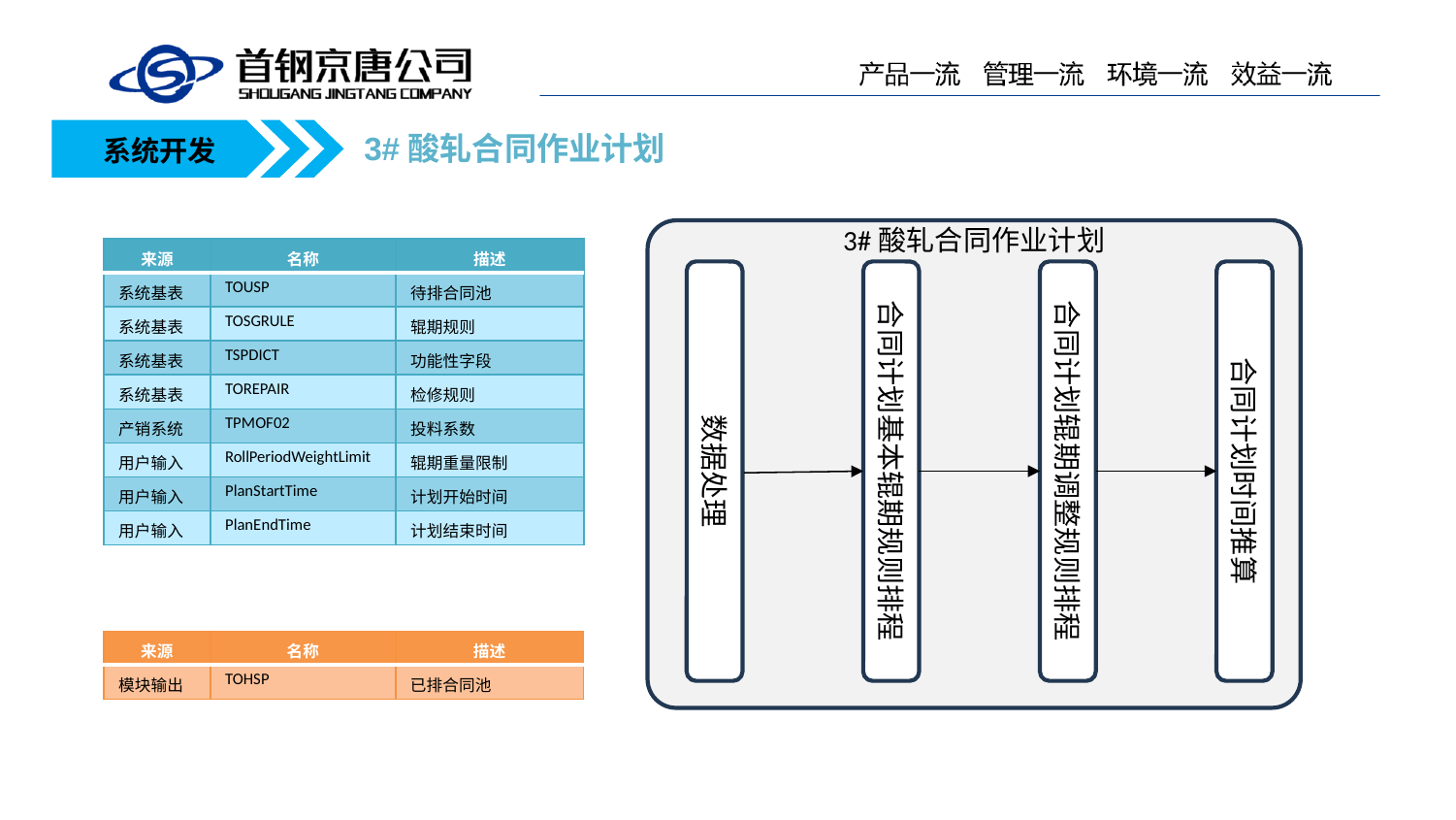

3#酸轧合同作业计划
系统开发
3#酸轧合同作业计划
| 来源 | 名称 | 描述 |
| --- | --- | --- |
| 系统基表 | TOUSP | 待排合同池 |
| 系统基表 | TOSGRULE | 辊期规则 |
| 系统基表 | TSPDICT | 功能性字段 |
| 系统基表 | TOREPAIR | 检修规则 |
| 产销系统 | TPMOF02 | 投料系数 |
| 用户输入 | RollPeriodWeightLimit | 辊期重量限制 |
| 用户输入 | PlanStartTime | 计划开始时间 |
| 用户输入 | PlanEndTime | 计划结束时间 |
数据处理
合同计划基本辊期规则排程
合同计划辊期调整规则排程
合同计划时间推算
| 来源 | 名称 | 描述 |
| --- | --- | --- |
| 模块输出 | TOHSP | 已排合同池 |